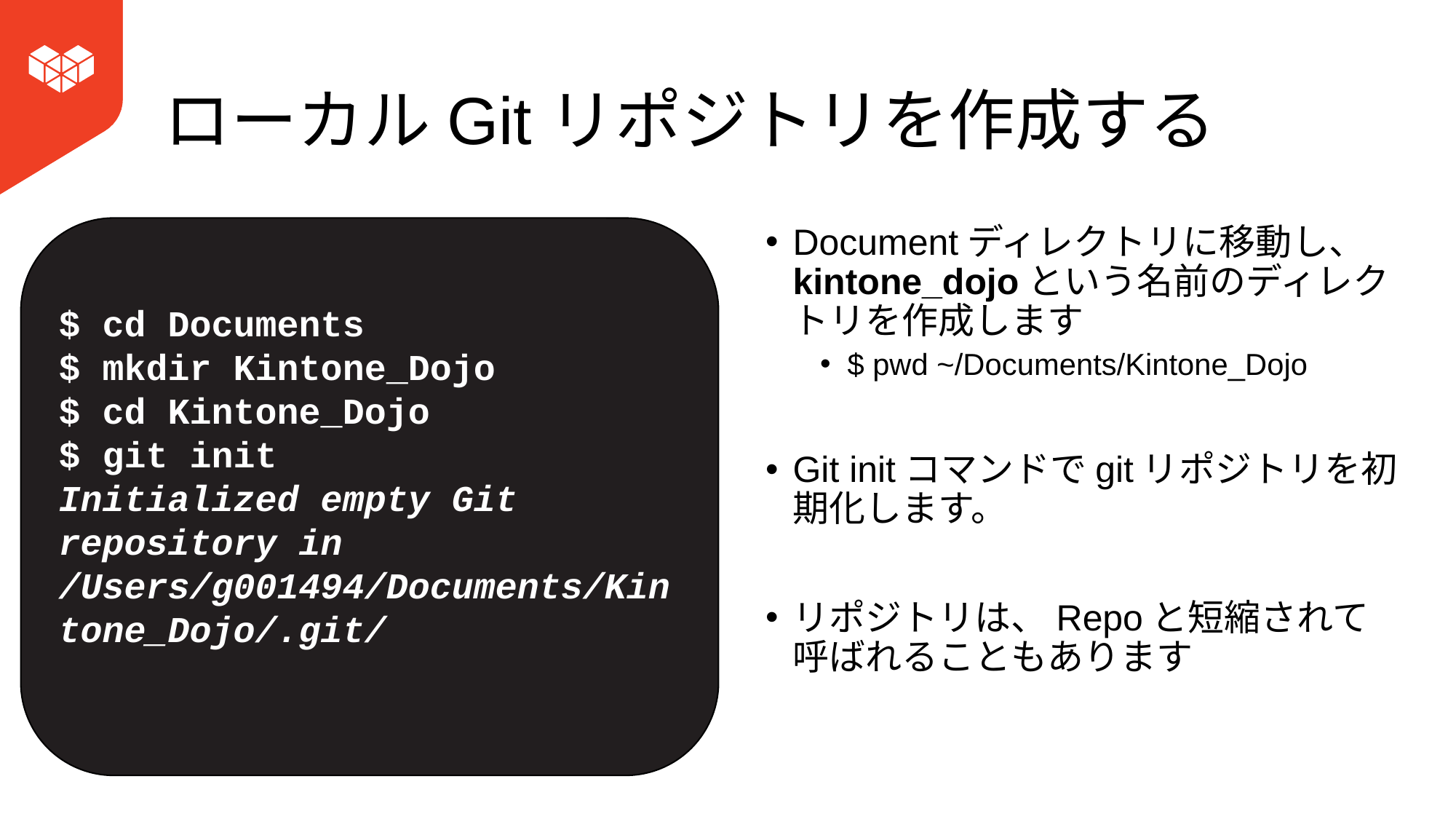

# ローカルGitリポジトリを作成する
$ cd Documents
$ mkdir Kintone_Dojo
$ cd Kintone_Dojo
$ git init
Initialized empty Git repository in /Users/g001494/Documents/Kintone_Dojo/.git/

Documentディレクトリに移動し、 kintone_dojoという名前のディレクトリを作成します
$ pwd ~/Documents/Kintone_Dojo

Git initコマンドでgitリポジトリを初期化します。

リポジトリは、Repoと短縮されて呼ばれることもあります